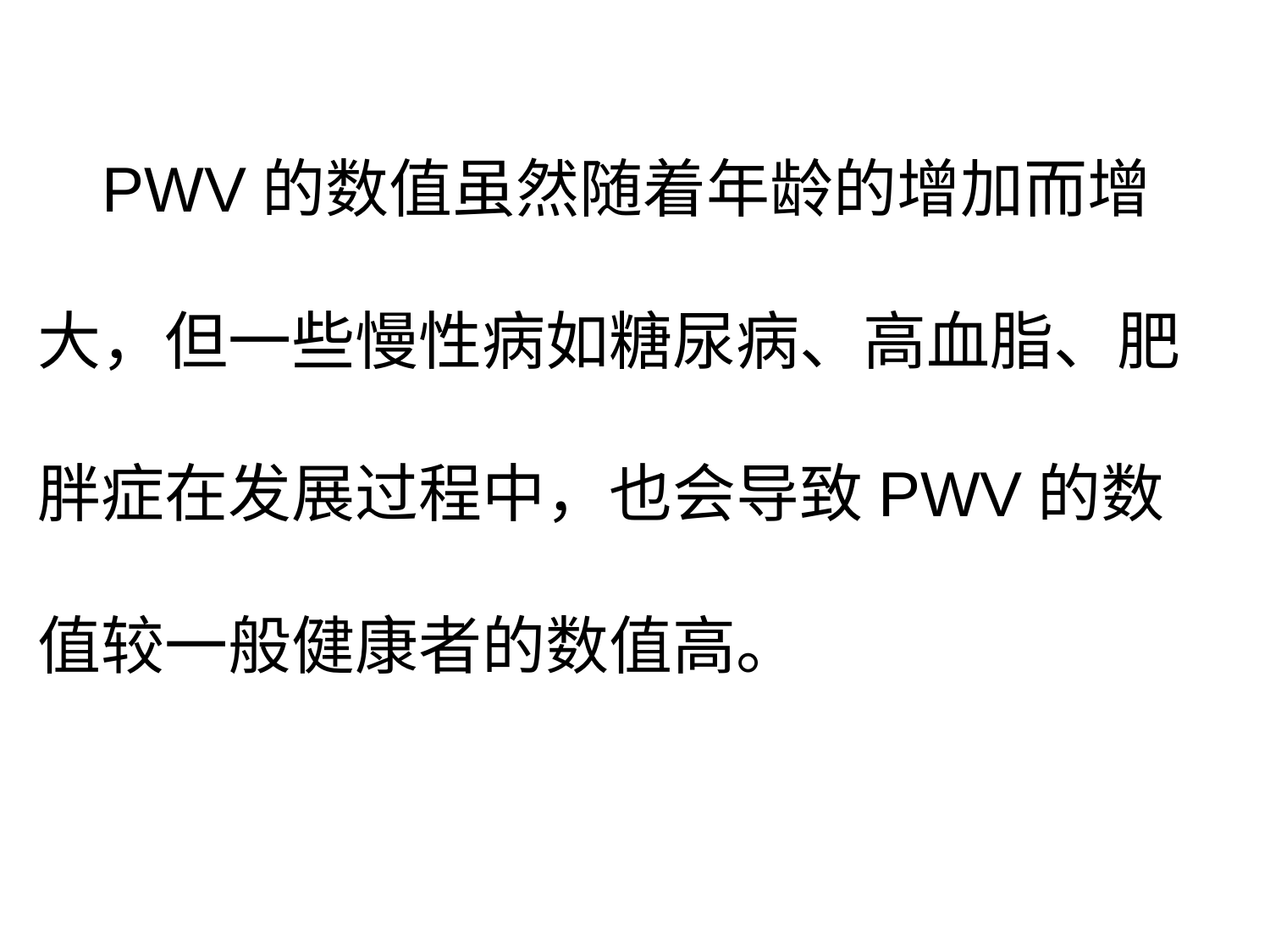

PWV的数值虽然随着年龄的增加而增大，但一些慢性病如糖尿病、高血脂、肥胖症在发展过程中，也会导致PWV的数值较一般健康者的数值高。